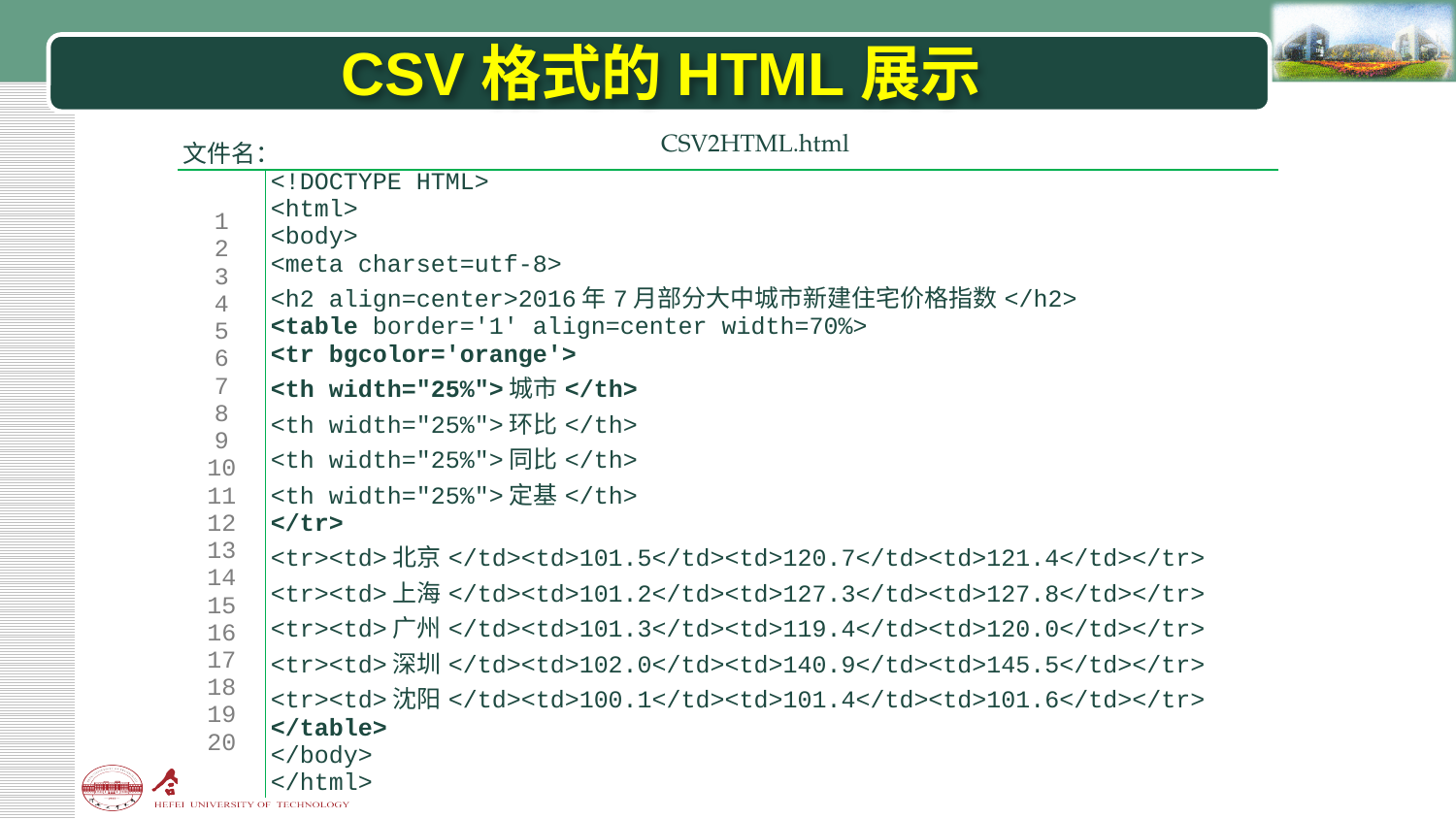

# CSV格式的HTML展示
| 文件名： |  | CSV2HTML.html |  |
| --- | --- | --- | --- |
| 1 2 3 4 5 6 7 8 9 10 11 12 13 14 15 16 17 18 19 20 | <!DOCTYPE HTML> <html> <body> <meta charset=utf-8> <h2 align=center>2016年7月部分大中城市新建住宅价格指数</h2> <table border='1' align=center width=70%> <tr bgcolor='orange'> <th width="25%">城市</th> <th width="25%">环比</th> <th width="25%">同比</th> <th width="25%">定基</th> </tr> <tr><td>北京</td><td>101.5</td><td>120.7</td><td>121.4</td></tr> <tr><td>上海</td><td>101.2</td><td>127.3</td><td>127.8</td></tr> <tr><td>广州</td><td>101.3</td><td>119.4</td><td>120.0</td></tr> <tr><td>深圳</td><td>102.0</td><td>140.9</td><td>145.5</td></tr> <tr><td>沈阳</td><td>100.1</td><td>101.4</td><td>101.6</td></tr> </table> </body> </html> |  |  |